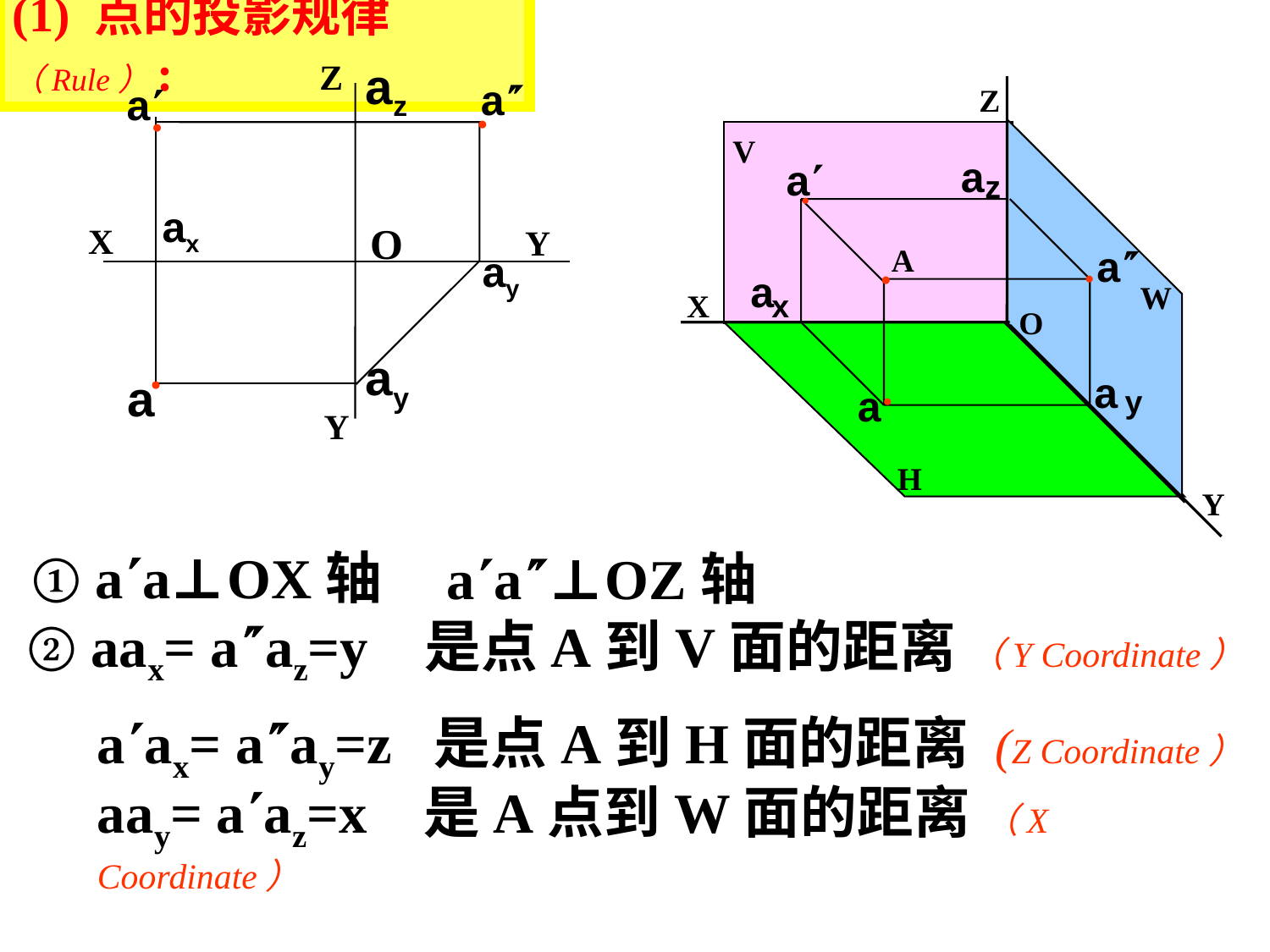

(1) 点的投影规律（Rule）:
Z
az
a″
a′

●
●

ax
O
X
Y
ay

ay
a
●

Y
Z

V
a
z
a′
●

a″

A
a
x
●
●
W

X

O

a
y
a
●

H
Y
 a′a″⊥OZ轴
① a′a⊥OX轴
② aax= a″az=y   是点A到V面的距离 （Y Coordinate）
a′ax= a″ay=z  是点A到H面的距离 (Z Coordinate）
aay= a′az=x   是A点到W面的距离 （X Coordinate）